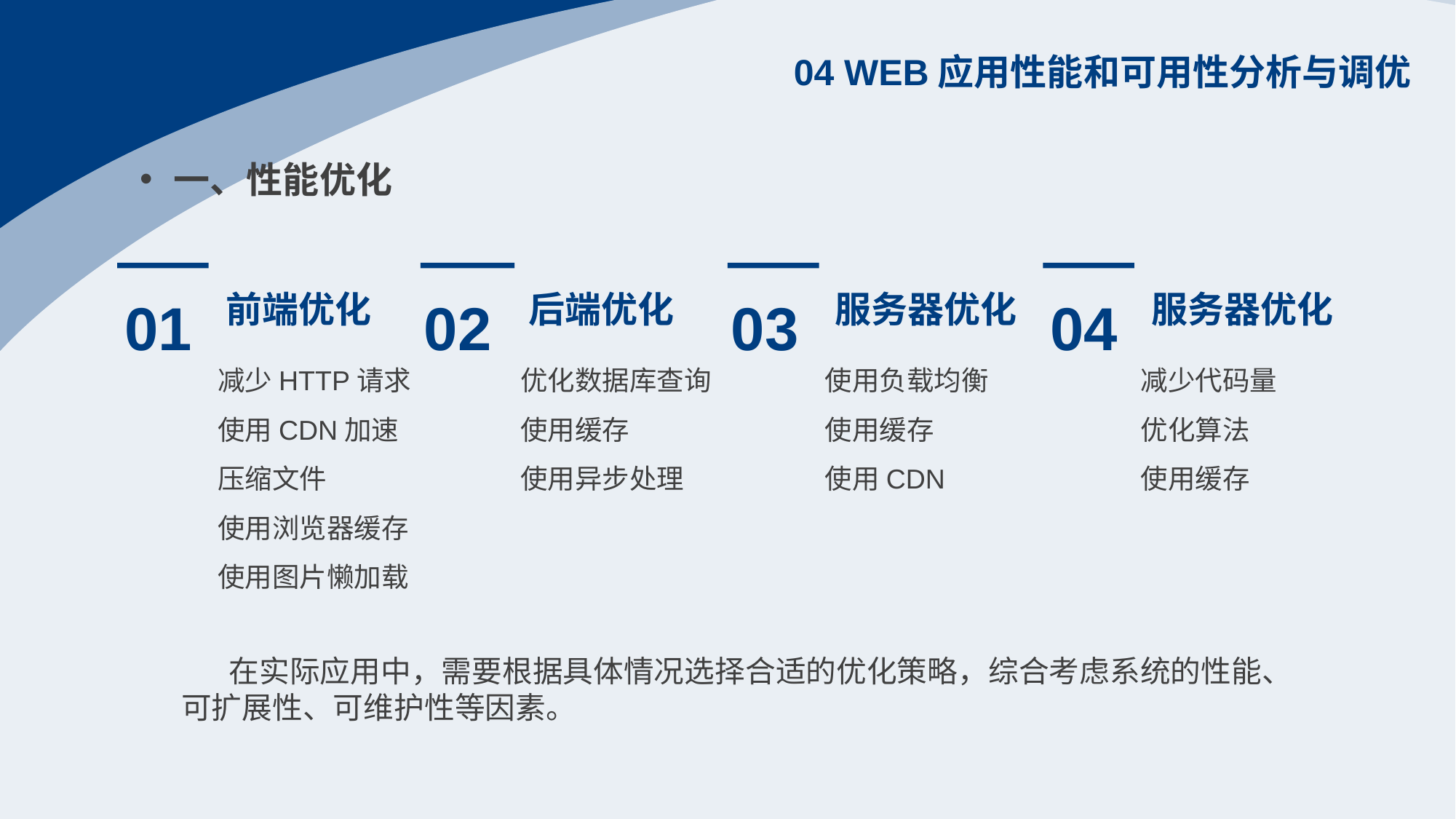

04 WEB应用性能和可用性分析与调优
一、性能优化

01

02
03

04

前端优化
后端优化
服务器优化
服务器优化
减少HTTP请求
使用CDN加速
压缩文件
使用浏览器缓存
使用图片懒加载
优化数据库查询
使用缓存
使用异步处理
使用负载均衡
使用缓存
使用CDN
减少代码量
优化算法
使用缓存
      在实际应用中，需要根据具体情况选择合适的优化策略，综合考虑系统的性能、可扩展性、可维护性等因素。